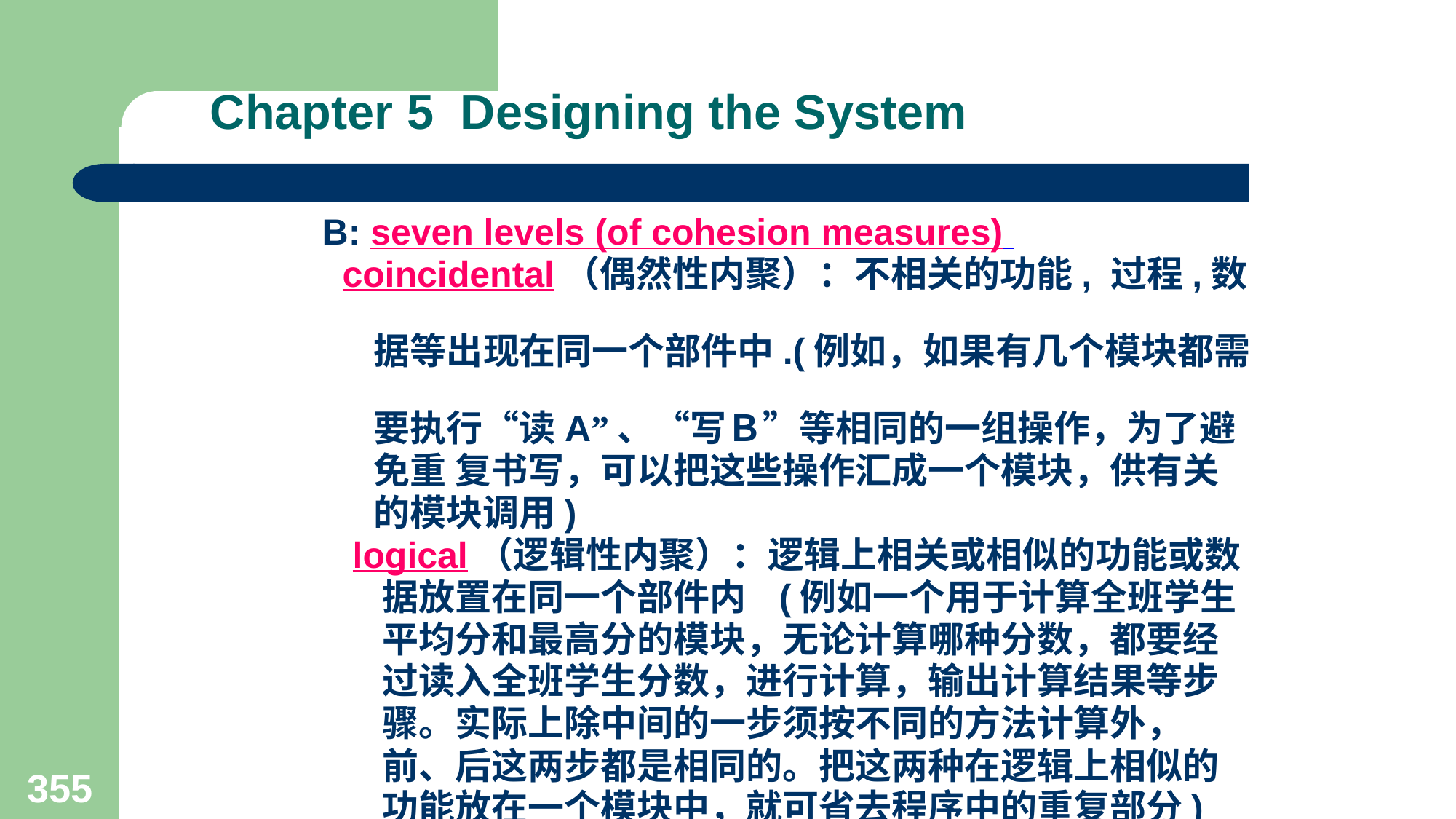

# Chapter 5  Designing the System
   B: seven levels (of cohesion measures)
     coincidental（偶然性内聚）：不相关的功能, 过程,数
         据等出现在同一个部件中.(例如，如果有几个模块都需
         要执行“读A”、“写Ｂ”等相同的一组操作，为了避
         免重 复书写，可以把这些操作汇成一个模块，供有关
         的模块调用)
      logical（逻辑性内聚）：逻辑上相关或相似的功能或数
          据放置在同一个部件内   (例如一个用于计算全班学生
          平均分和最高分的模块，无论计算哪种分数，都要经
          过读入全班学生分数，进行计算，输出计算结果等步
          骤。实际上除中间的一步须按不同的方法计算外，
          前、后这两步都是相同的。把这两种在逻辑上相似的
          功能放在一个模块中，就可省去程序中的重复部分)
355